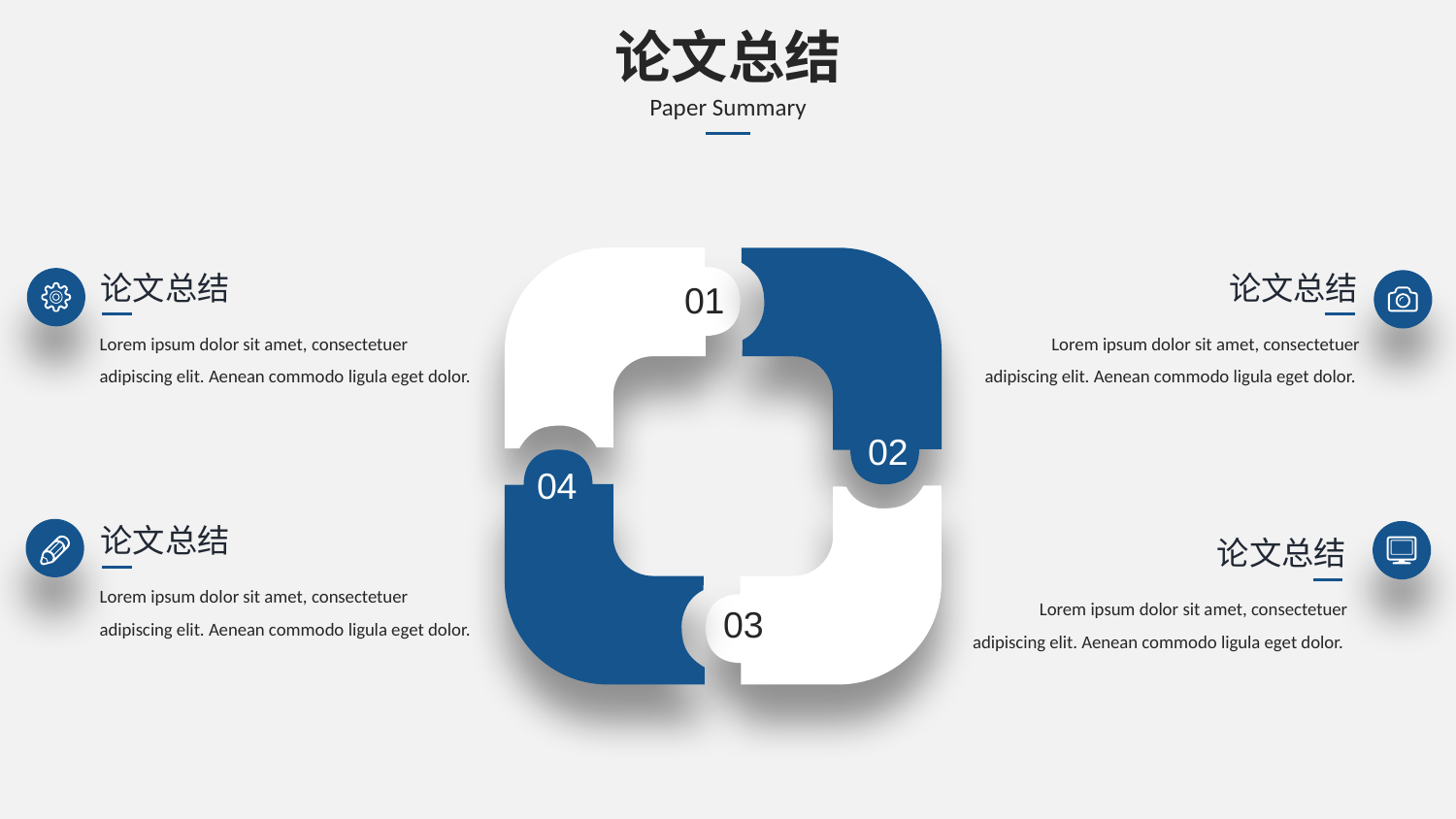

论文总结
Paper Summary

论文总结
论文总结

01

Lorem ipsum dolor sit amet, consectetuer adipiscing elit. Aenean commodo ligula eget dolor.
Lorem ipsum dolor sit amet, consectetuer adipiscing elit. Aenean commodo ligula eget dolor.
02
04

论文总结

论文总结

Lorem ipsum dolor sit amet, consectetuer adipiscing elit. Aenean commodo ligula eget dolor.
Lorem ipsum dolor sit amet, consectetuer adipiscing elit. Aenean commodo ligula eget dolor.
03